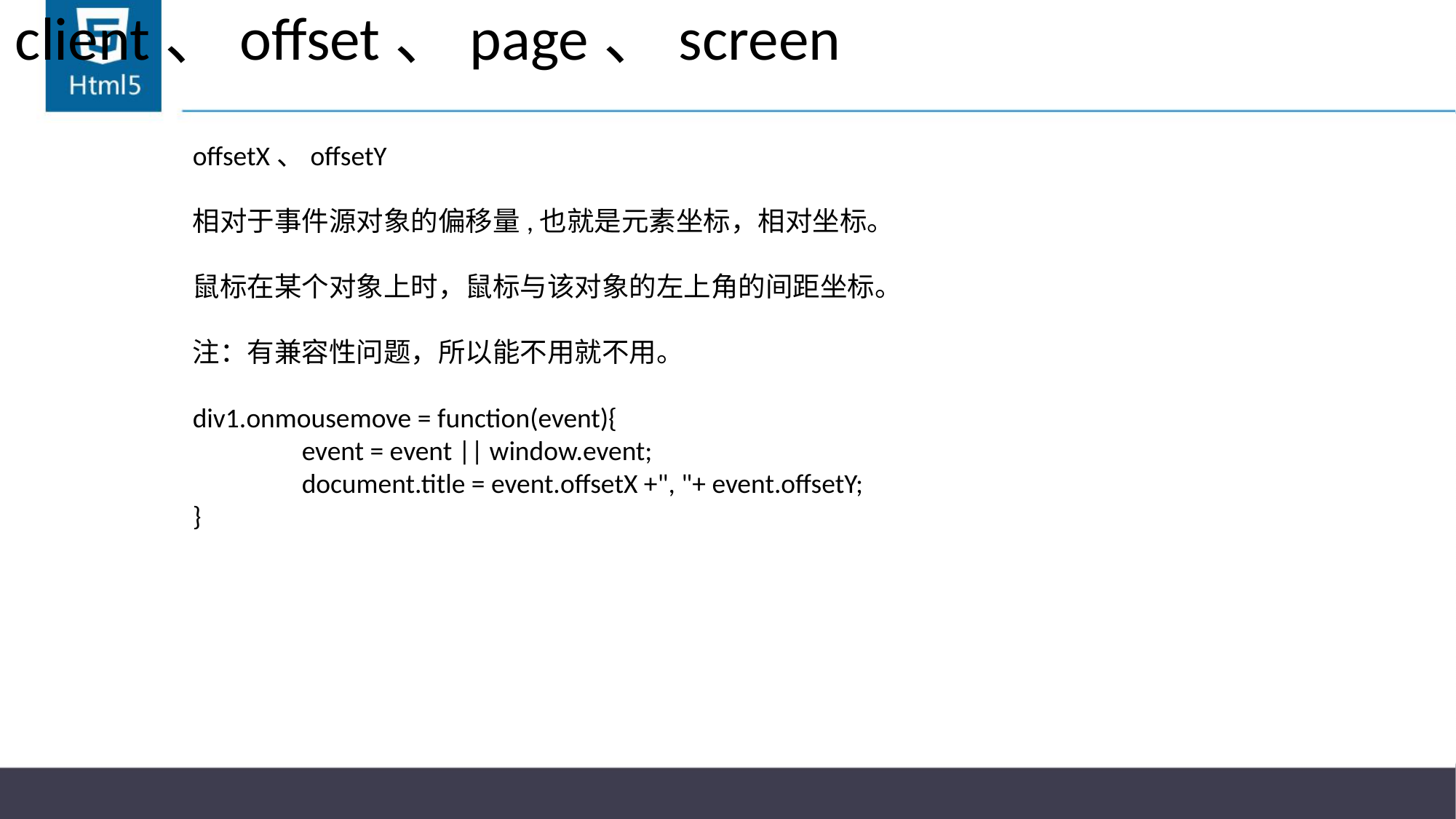

# client、offset、page、screen
offsetX、offsetY

相对于事件源对象的偏移量,也就是元素坐标，相对坐标。

鼠标在某个对象上时，鼠标与该对象的左上角的间距坐标。

注：有兼容性问题，所以能不用就不用。

div1.onmousemove = function(event){
	event = event || window.event;
	document.title = event.offsetX +", "+ event.offsetY;
}